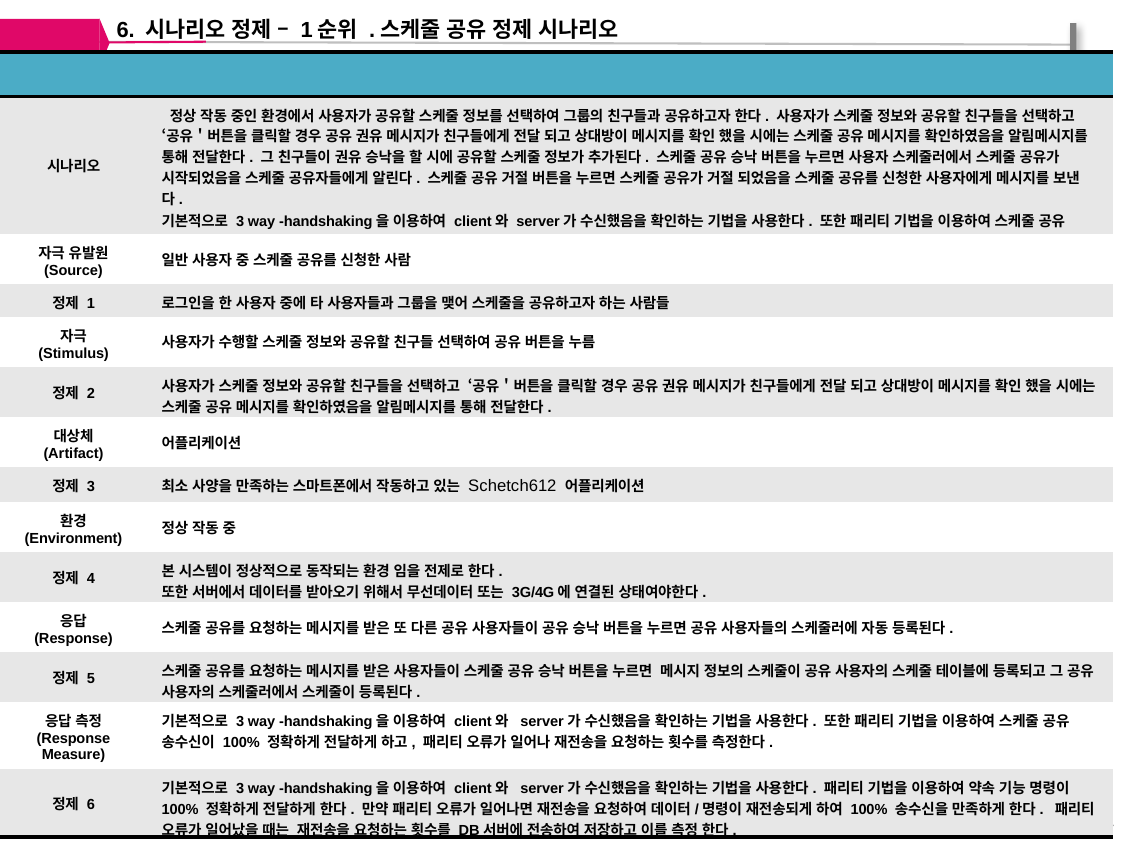

6. 시나리오 정제 – 1순위 .스케줄 공유 정제 시나리오
| 항목 | 내용 |
| --- | --- |
| 시나리오 | 정상 작동 중인 환경에서 사용자가 공유할 스케줄 정보를 선택하여 그룹의 친구들과 공유하고자 한다. 사용자가 스케줄 정보와 공유할 친구들을 선택하고 ‘공유＇버튼을 클릭할 경우 공유 권유 메시지가 친구들에게 전달 되고 상대방이 메시지를 확인 했을 시에는 스케줄 공유 메시지를 확인하였음을 알림메시지를 통해 전달한다. 그 친구들이 권유 승낙을 할 시에 공유할 스케줄 정보가 추가된다. 스케줄 공유 승낙 버튼을 누르면 사용자 스케줄러에서 스케줄 공유가 시작되었음을 스케줄 공유자들에게 알린다. 스케줄 공유 거절 버튼을 누르면 스케줄 공유가 거절 되었음을 스케줄 공유를 신청한 사용자에게 메시지를 보낸다. 기본적으로 3 way -handshaking을 이용하여 client와 server가 수신했음을 확인하는 기법을 사용한다. 또한 패리티 기법을 이용하여 스케줄 공유 송수신이 100% 정확하게 전달하게 하고, 패리티 오류가 일어나 재전송을 요청하는 횟수를 측정한다. |
| 자극 유발원 (Source) | 일반 사용자 중 스케줄 공유를 신청한 사람 |
| 정제 1 | 로그인을 한 사용자 중에 타 사용자들과 그룹을 맺어 스케줄을 공유하고자 하는 사람들 |
| 자극 (Stimulus) | 사용자가 수행할 스케줄 정보와 공유할 친구들 선택하여 공유 버튼을 누름 |
| 정제 2 | 사용자가 스케줄 정보와 공유할 친구들을 선택하고 ‘공유＇버튼을 클릭할 경우 공유 권유 메시지가 친구들에게 전달 되고 상대방이 메시지를 확인 했을 시에는 스케줄 공유 메시지를 확인하였음을 알림메시지를 통해 전달한다. |
| 대상체 (Artifact) | 어플리케이션 |
| 정제 3 | 최소 사양을 만족하는 스마트폰에서 작동하고 있는 Schetch612 어플리케이션 |
| 환경 (Environment) | 정상 작동 중 |
| 정제 4 | 본 시스템이 정상적으로 동작되는 환경 임을 전제로 한다. 또한 서버에서 데이터를 받아오기 위해서 무선데이터 또는 3G/4G에 연결된 상태여야한다. |
| 응답 (Response) | 스케줄 공유를 요청하는 메시지를 받은 또 다른 공유 사용자들이 공유 승낙 버튼을 누르면 공유 사용자들의 스케줄러에 자동 등록된다. |
| 정제 5 | 스케줄 공유를 요청하는 메시지를 받은 사용자들이 스케줄 공유 승낙 버튼을 누르면 메시지 정보의 스케줄이 공유 사용자의 스케줄 테이블에 등록되고 그 공유 사용자의 스케줄러에서 스케줄이 등록된다. |
| 응답 측정 (Response Measure) | 기본적으로 3 way -handshaking을 이용하여 client와 server가 수신했음을 확인하는 기법을 사용한다. 또한 패리티 기법을 이용하여 스케줄 공유 송수신이 100% 정확하게 전달하게 하고, 패리티 오류가 일어나 재전송을 요청하는 횟수를 측정한다. |
| 정제 6 | 기본적으로 3 way -handshaking을 이용하여 client와 server가 수신했음을 확인하는 기법을 사용한다. 패리티 기법을 이용하여 약속 기능 명령이 100% 정확하게 전달하게 한다. 만약 패리티 오류가 일어나면 재전송을 요청하여 데이터/명령이 재전송되게 하여 100% 송수신을 만족하게 한다. 패리티 오류가 일어났을 때는 재전송을 요청하는 횟수를 DB서버에 전송하여 저장하고 이를 측정 한다. |
64